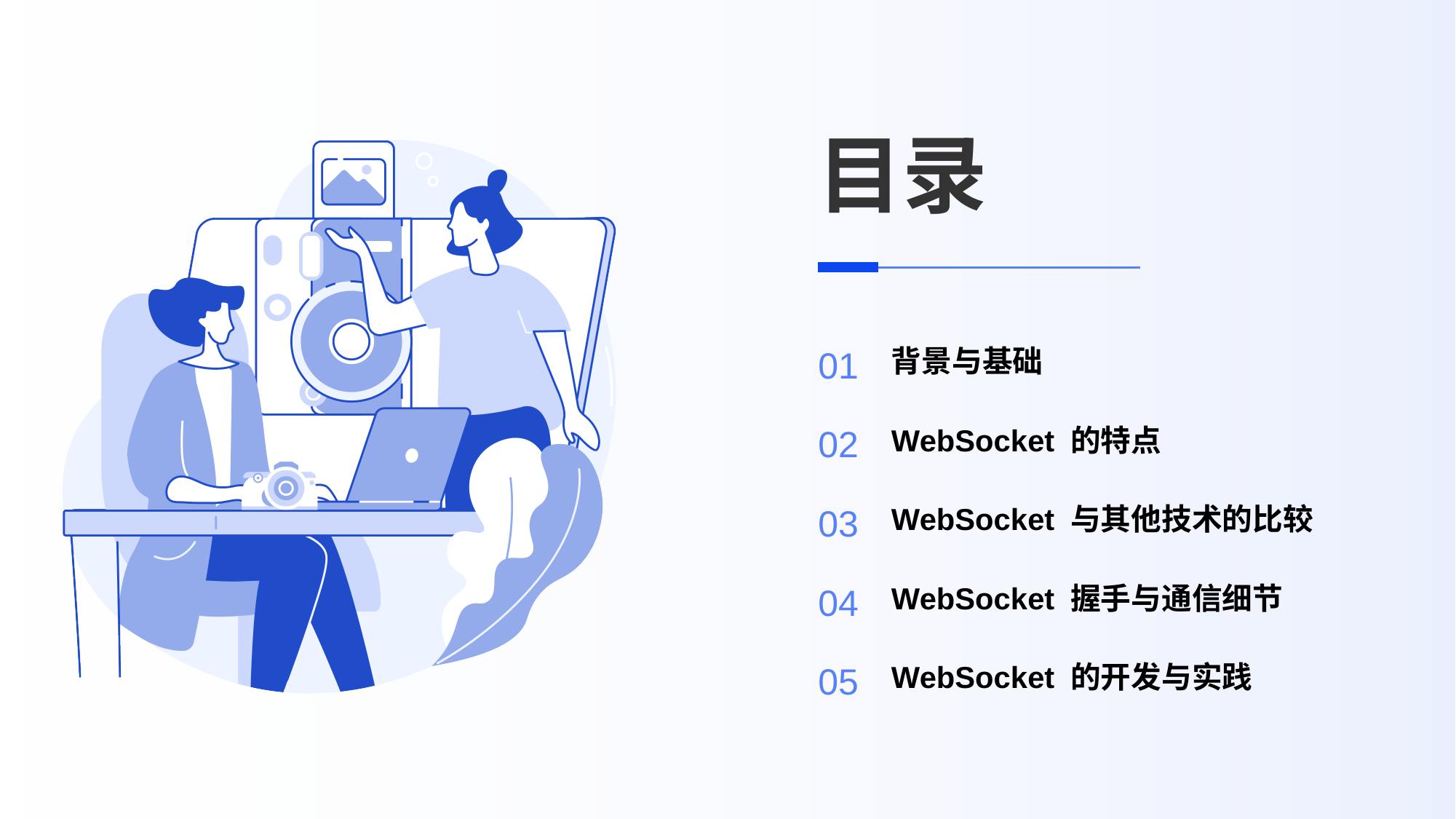

# 目录
背景与基础
01
WebSocket 的特点
02
WebSocket 与其他技术的比较
03
WebSocket 握手与通信细节
04
WebSocket 的开发与实践
05